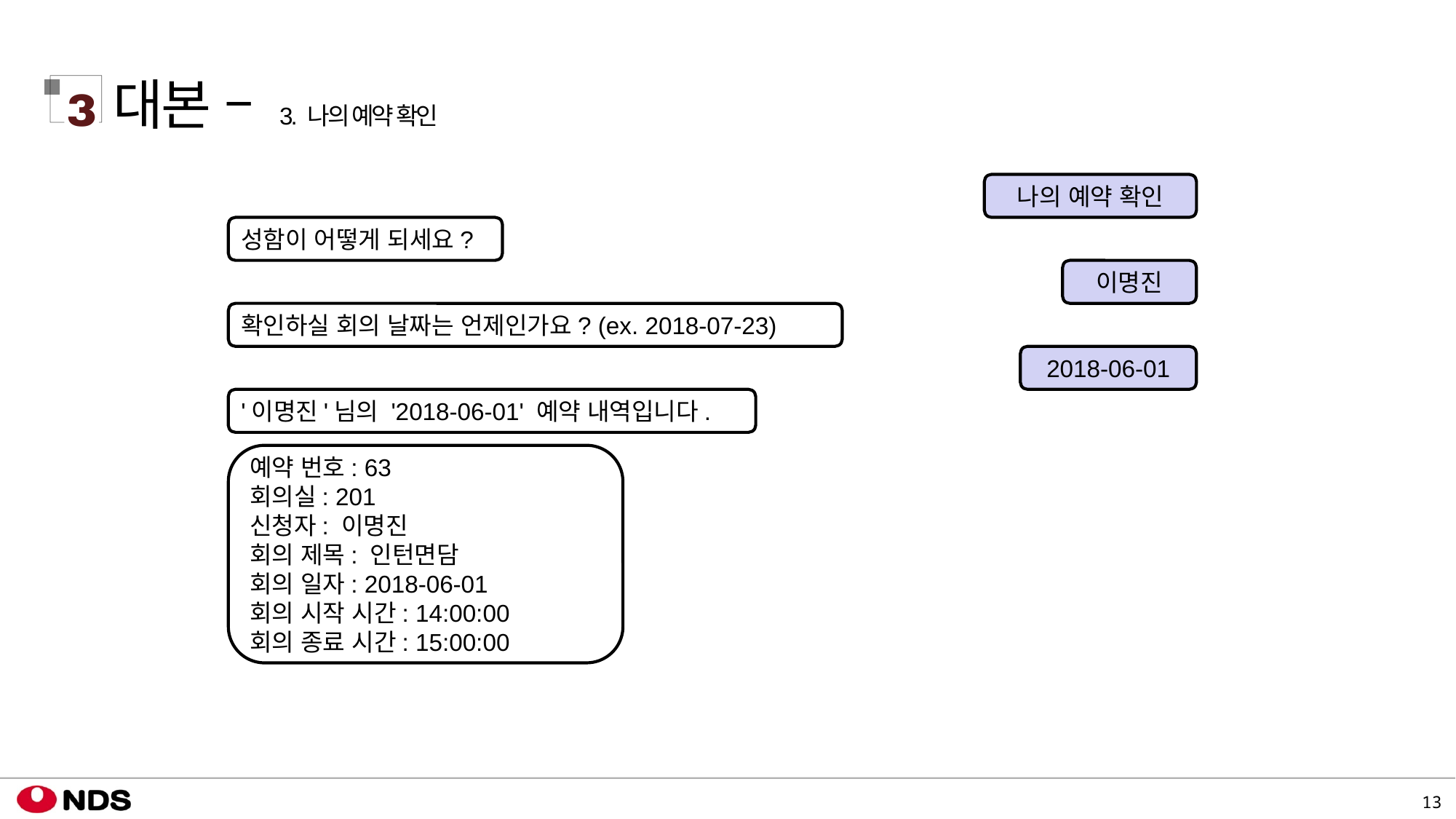

대본 – 3. 나의 예약 확인

3
나의 예약 확인
성함이 어떻게 되세요?
이명진
확인하실 회의 날짜는 언제인가요? (ex. 2018-07-23)
2018-06-01
'이명진'님의 '2018-06-01' 예약 내역입니다.
예약 번호: 63
회의실: 201
신청자: 이명진
회의 제목: 인턴면담
회의 일자: 2018-06-01
회의 시작 시간: 14:00:00
회의 종료 시간: 15:00:00